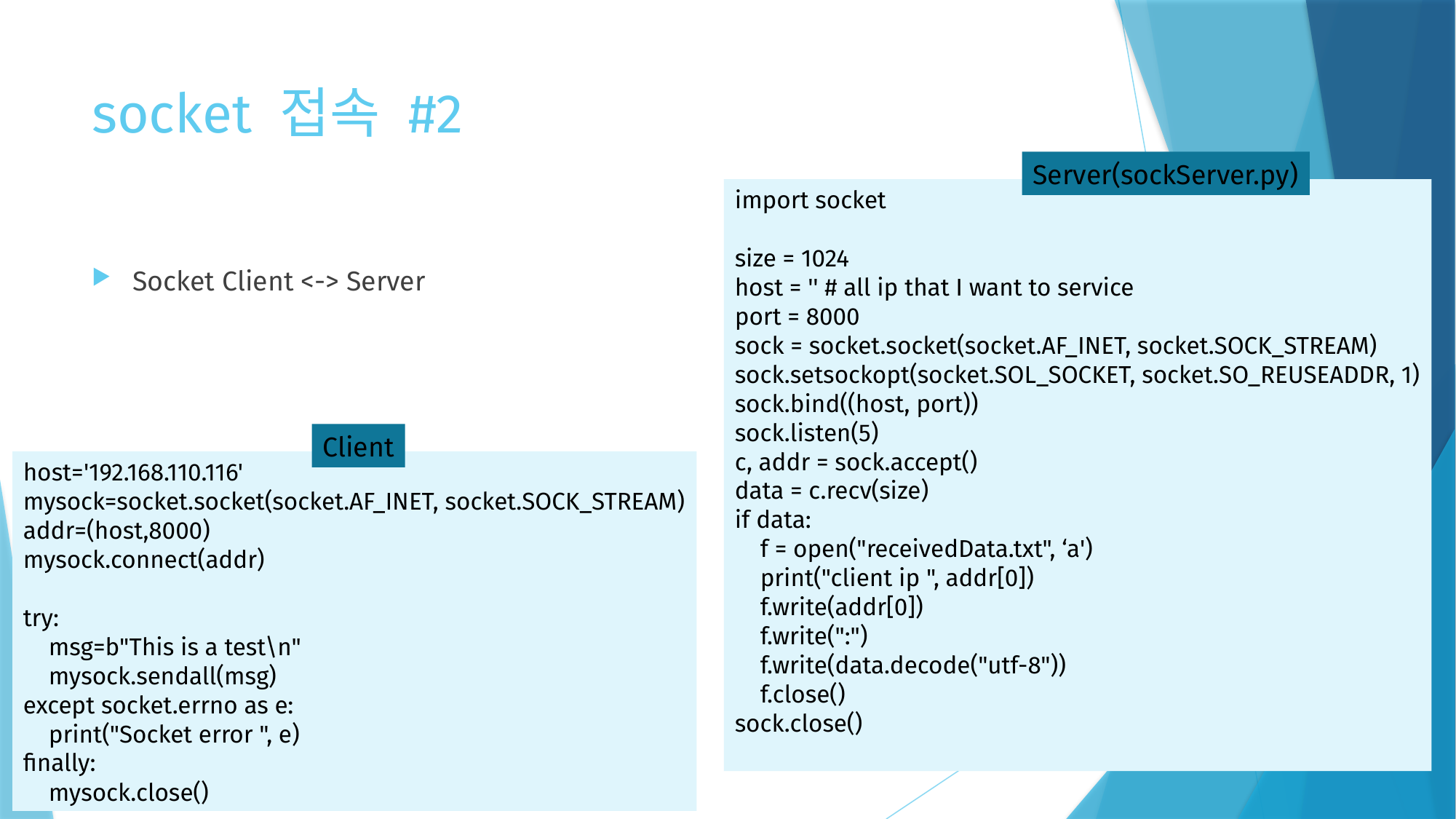

# socket 접속 #2
Server(sockServer.py)
import socket

size = 1024
host = '' # all ip that I want to service
port = 8000
sock = socket.socket(socket.AF_INET, socket.SOCK_STREAM)
sock.setsockopt(socket.SOL_SOCKET, socket.SO_REUSEADDR, 1)
sock.bind((host, port))
sock.listen(5)
c, addr = sock.accept()
data = c.recv(size)
if data:
    f = open("receivedData.txt", ‘a')
    print("client ip ", addr[0])
    f.write(addr[0])
    f.write(":")
    f.write(data.decode("utf-8"))
    f.close()
sock.close()

Socket Client <-> Server
Client
host='192.168.110.116'
mysock=socket.socket(socket.AF_INET, socket.SOCK_STREAM)
addr=(host,8000)
mysock.connect(addr)

try:
    msg=b"This is a test\n"
    mysock.sendall(msg)
except socket.errno as e:
    print("Socket error ", e)
finally:
    mysock.close()